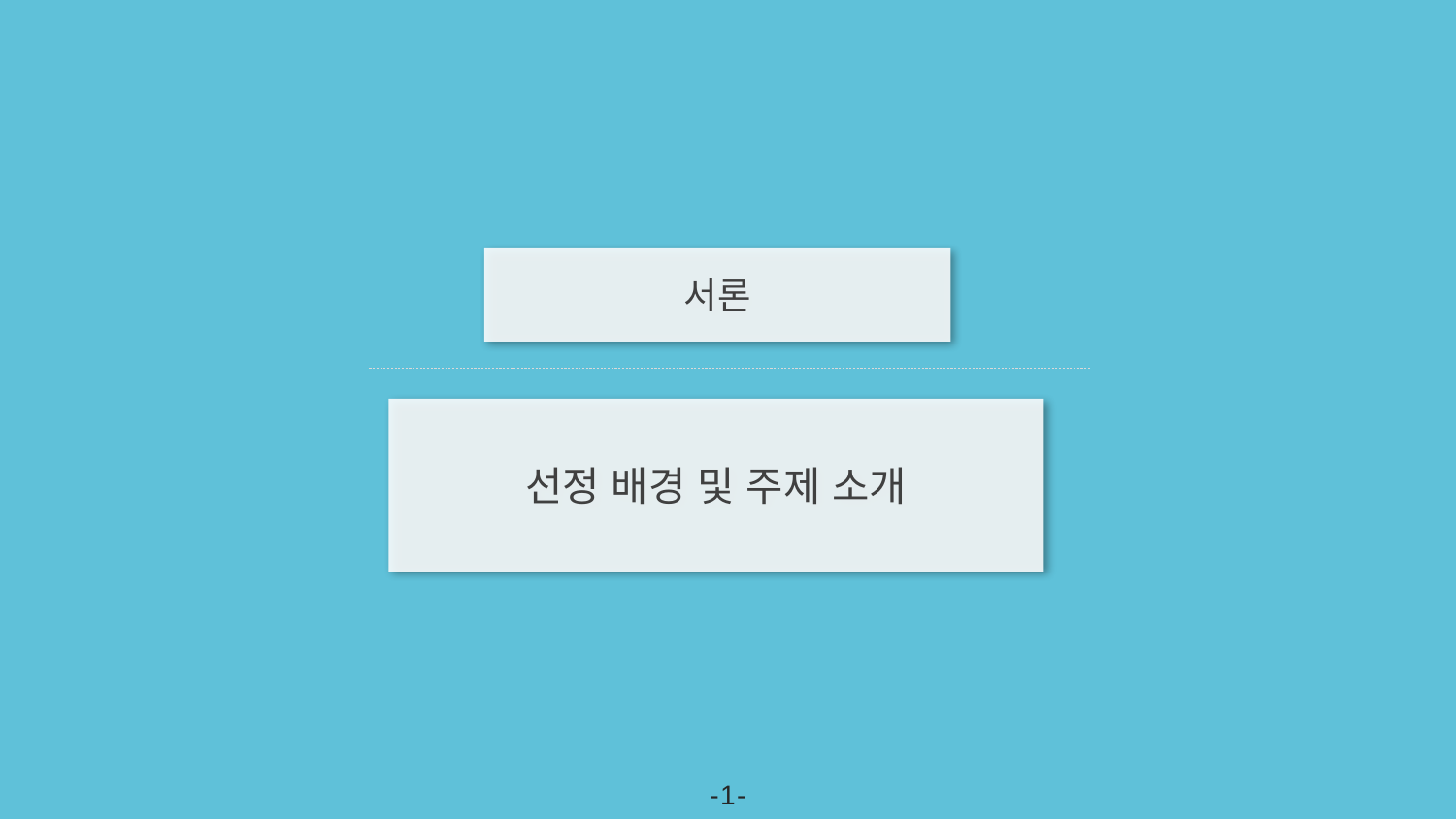

서론
선정 배경 및 주제 소개
- 1 -